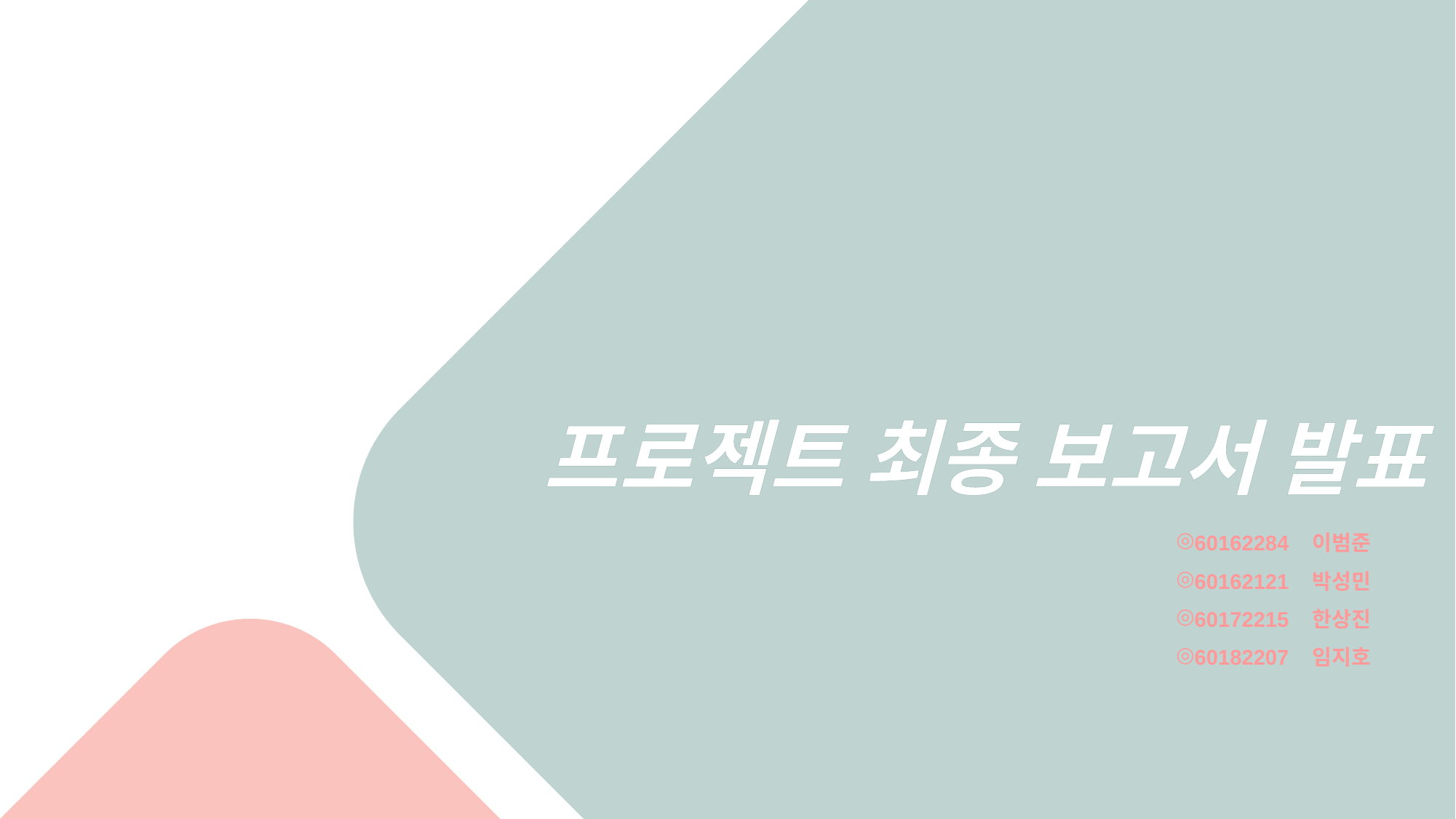

프로젝트 최종 보고서 발표
60162284   이범준
60162121   박성민
60172215   한상진
60182207   임지호